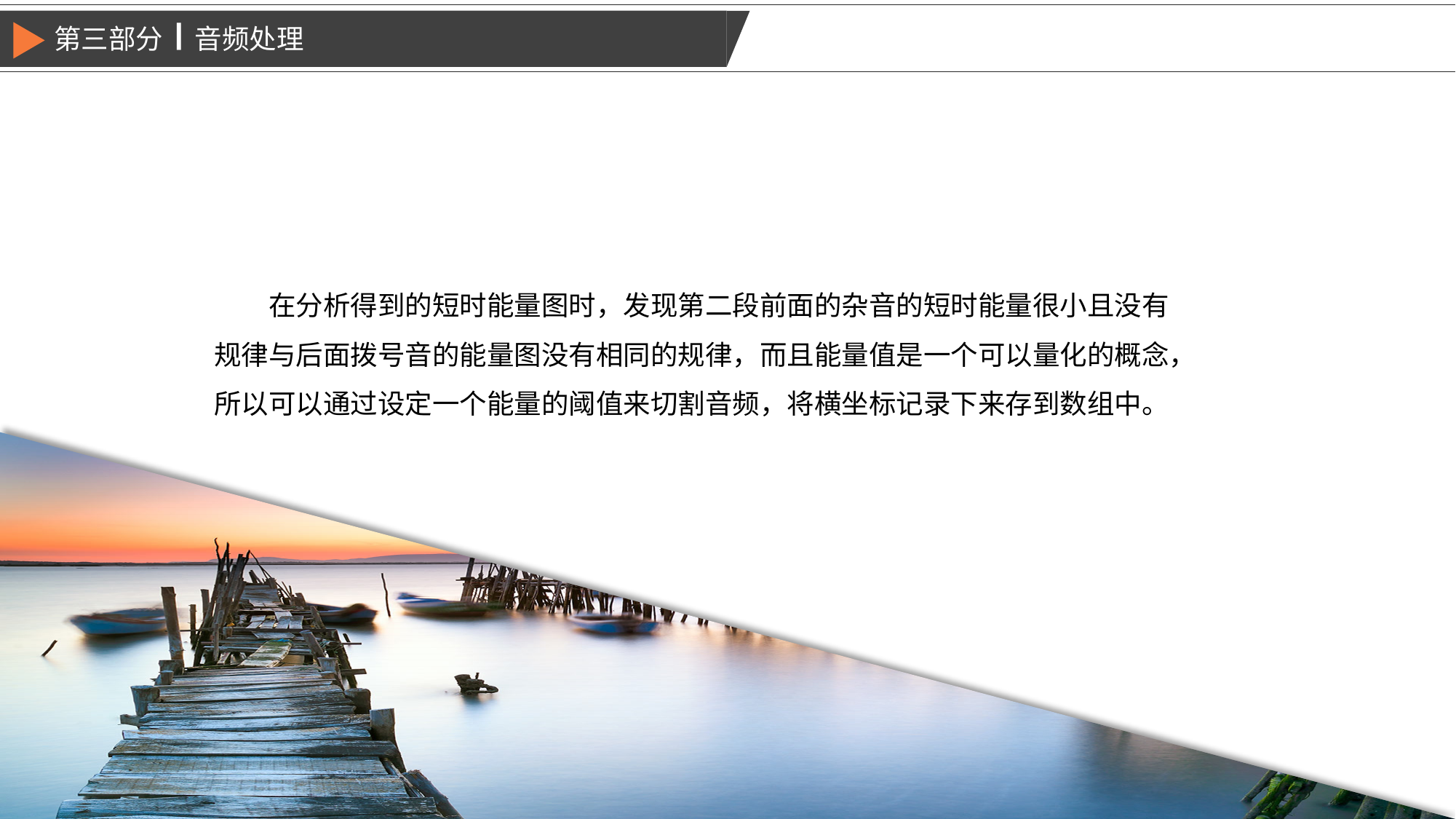

第三部分 | 音频处理

在分析得到的短时能量图时，发现第二段前面的杂音的短时能量很小且没有规律与后面拨号音的能量图没有相同的规律，而且能量值是一个可以量化的概念，所以可以通过设定一个能量的阈值来切割音频，将横坐标记录下来存到数组中。